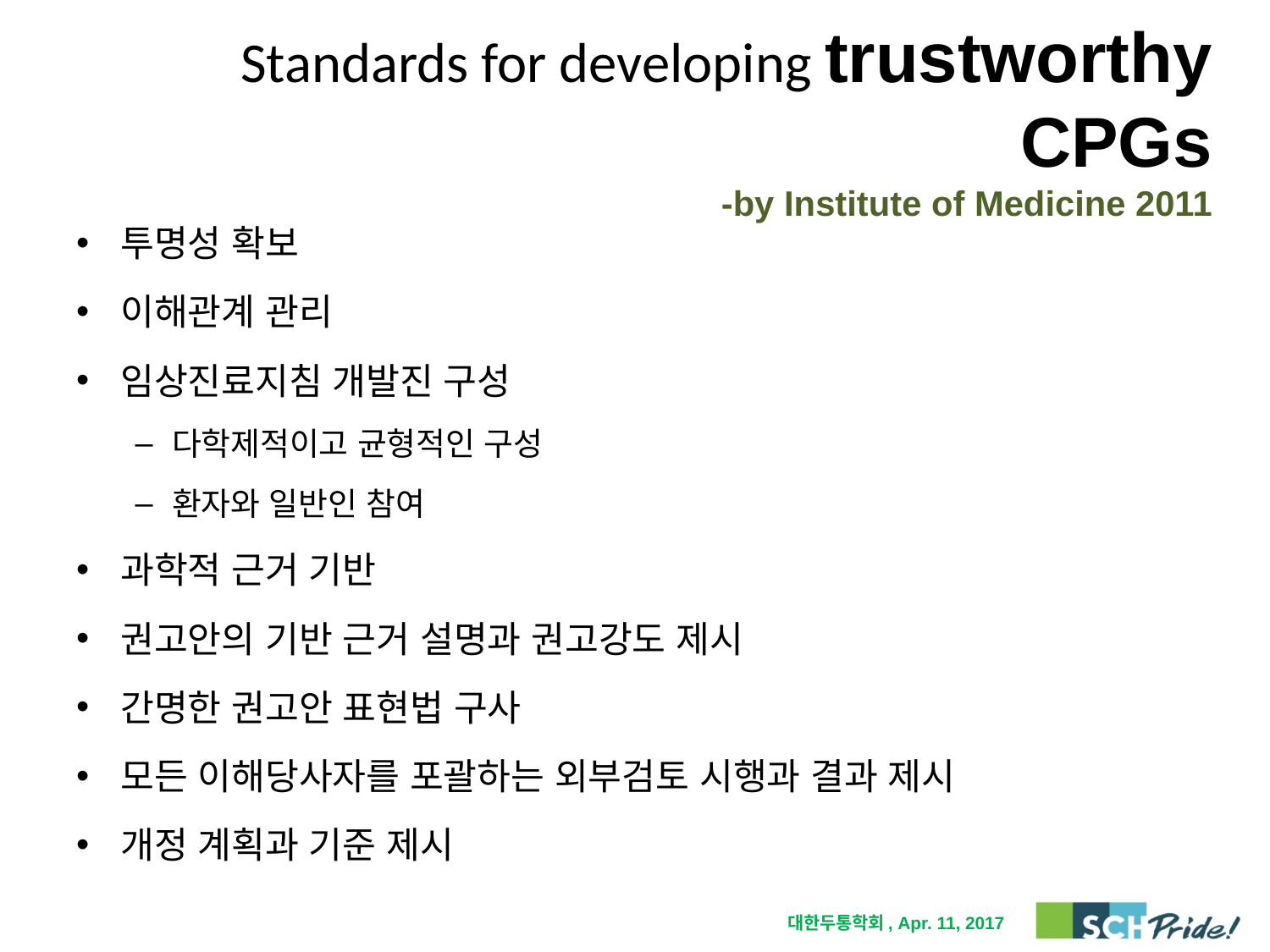

# Standards for developing trustworthy CPGs -by Institute of Medicine 2011
투명성 확보
이해관계 관리
임상진료지침 개발진 구성
다학제적이고 균형적인 구성
환자와 일반인 참여
과학적 근거 기반
권고안의 기반 근거 설명과 권고강도 제시
간명한 권고안 표현법 구사
모든 이해당사자를 포괄하는 외부검토 시행과 결과 제시
개정 계획과 기준 제시